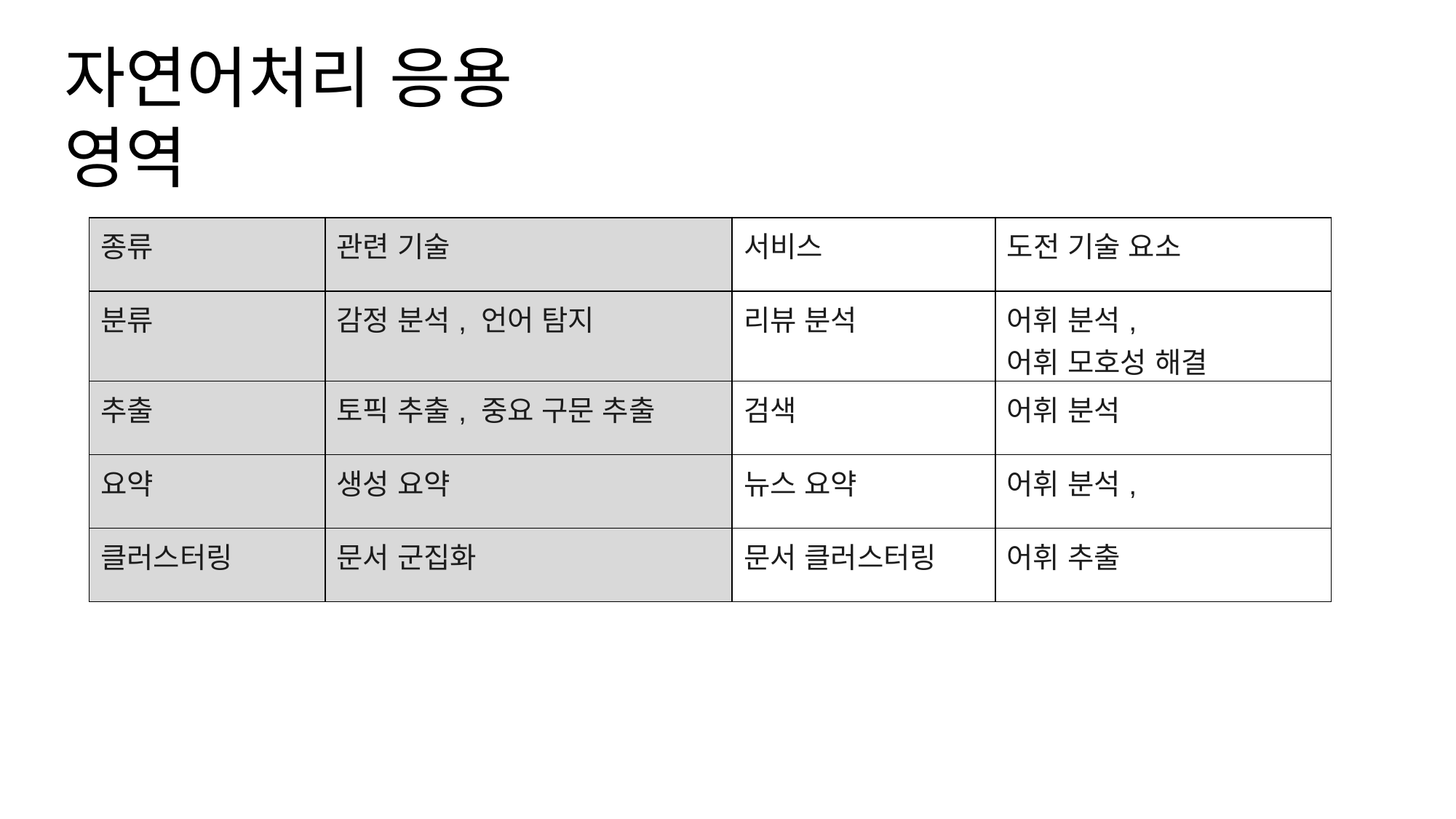

# 자연어처리 응용 영역
| 종류 | 관련 기술 | 서비스 | 도전 기술 요소 |
| --- | --- | --- | --- |
| 분류 | 감정 분석, 언어 탐지 | 리뷰 분석 | 어휘 분석, 어휘 모호성 해결 |
| 추출 | 토픽 추출, 중요 구문 추출 | 검색 | 어휘 분석 |
| 요약 | 생성 요약 | 뉴스 요약 | 어휘 분석, |
| 클러스터링 | 문서 군집화 | 문서 클러스터링 | 어휘 추출 |